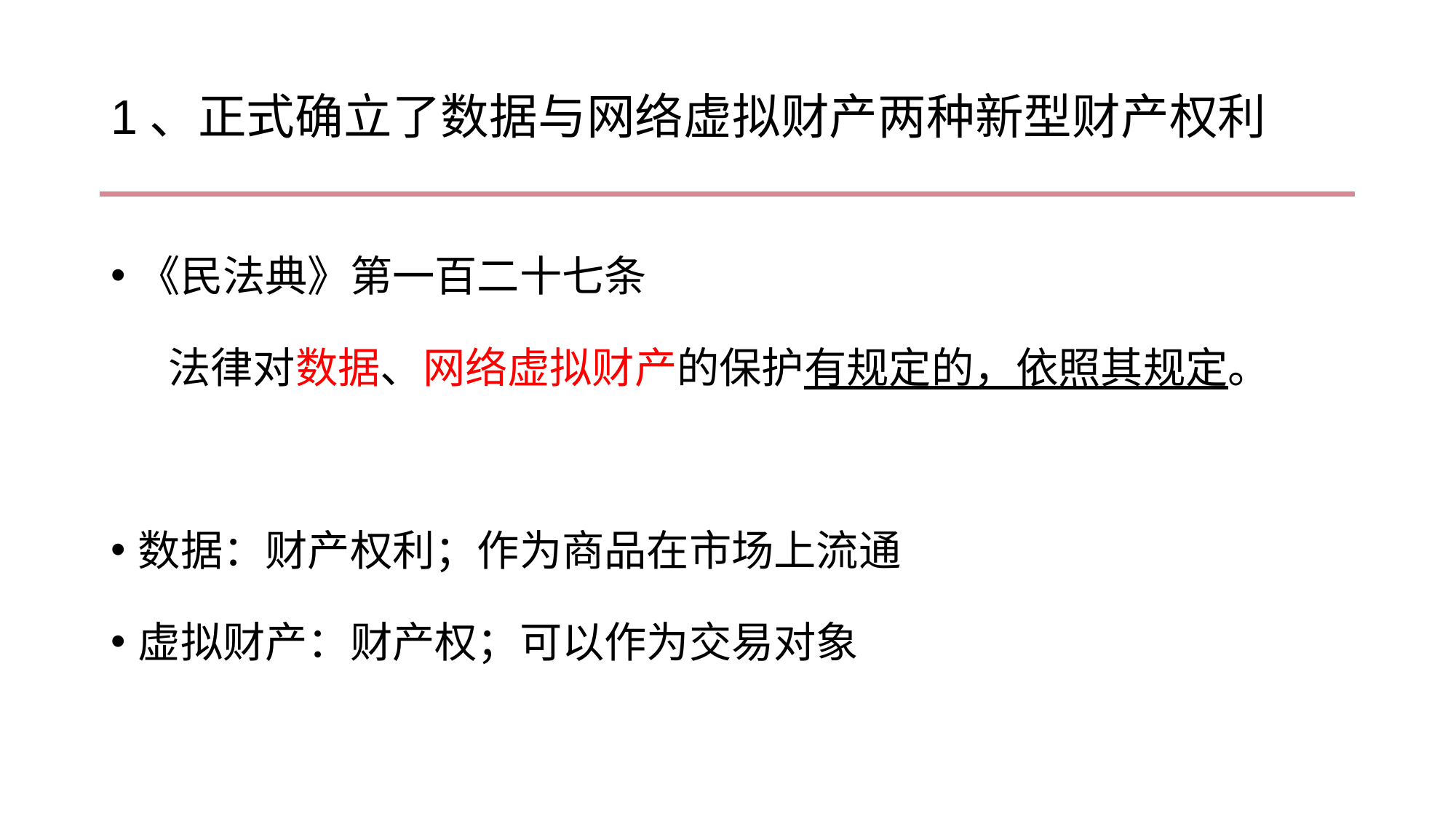

# 1、正式确立了数据与网络虚拟财产两种新型财产权利
《民法典》第一百二十七条
     法律对数据、网络虚拟财产的保护有规定的，依照其规定。

数据：财产权利；作为商品在市场上流通
虚拟财产：财产权；可以作为交易对象